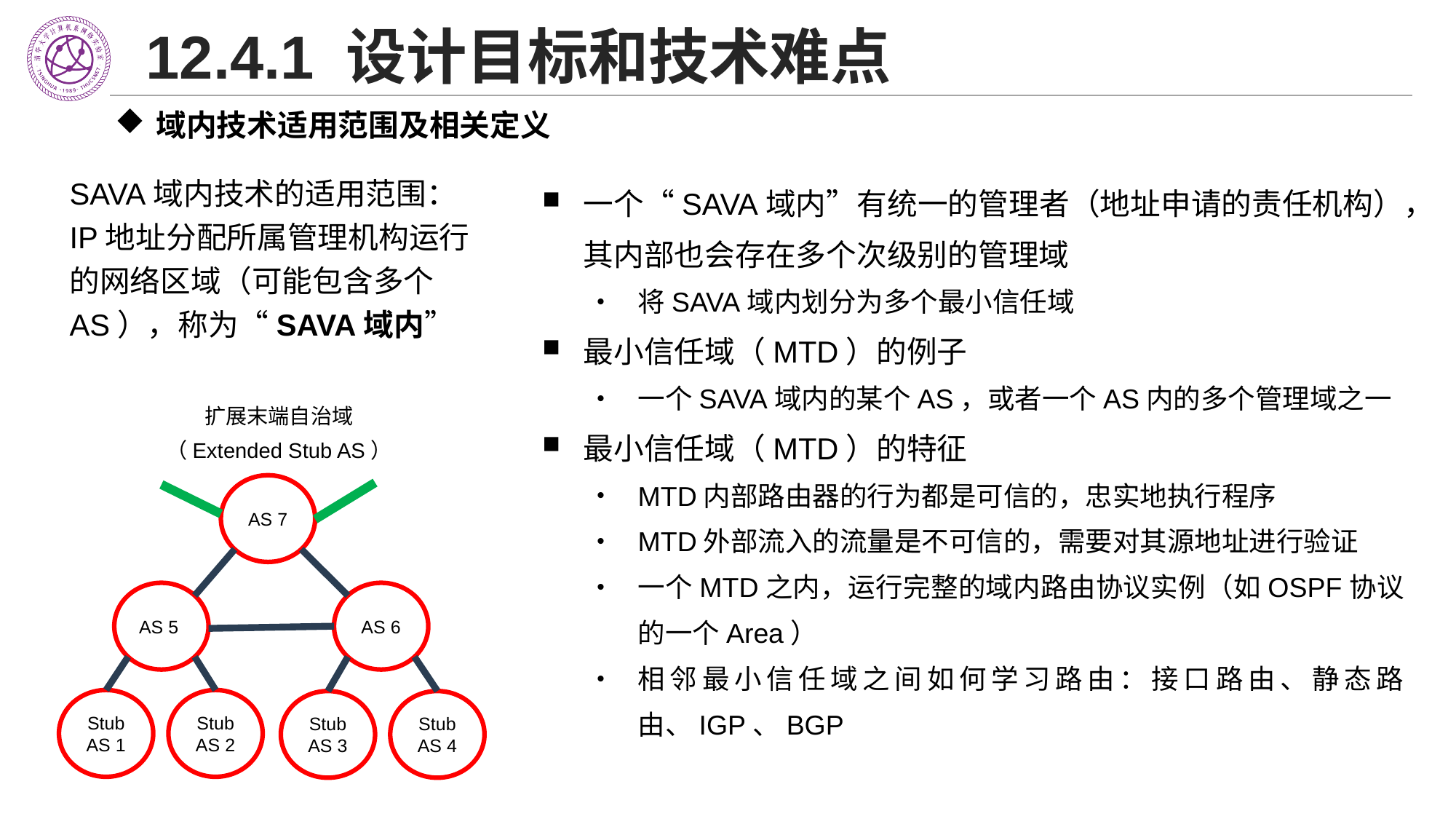

# 12.4.1 设计目标和技术难点
域内技术适用范围及相关定义
SAVA域内技术的适用范围：
IP地址分配所属管理机构运行的网络区域（可能包含多个AS），称为“SAVA域内”
一个“SAVA域内”有统一的管理者（地址申请的责任机构），其内部也会存在多个次级别的管理域
将SAVA域内划分为多个最小信任域
最小信任域（MTD）的例子
一个SAVA域内的某个AS，或者一个AS内的多个管理域之一
最小信任域（MTD）的特征
MTD内部路由器的行为都是可信的，忠实地执行程序
MTD外部流入的流量是不可信的，需要对其源地址进行验证
一个MTD之内，运行完整的域内路由协议实例（如OSPF协议的一个Area）
相邻最小信任域之间如何学习路由：接口路由、静态路由、IGP、BGP
扩展末端自治域
（Extended Stub AS）
AS 7
AS 5
AS 6
Stub AS 1
Stub AS 2
Stub AS 3
Stub AS 4